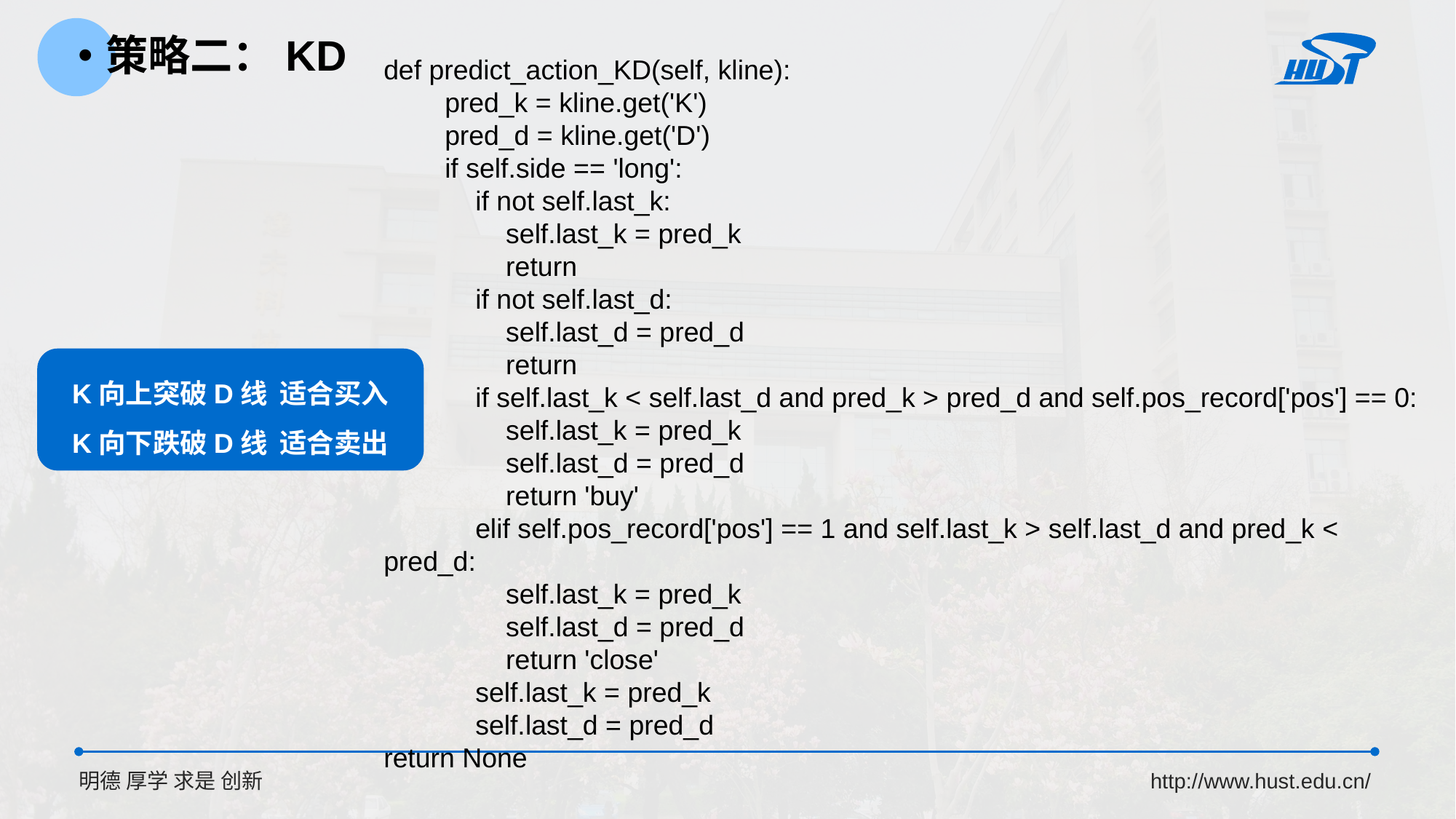

策略二：KD
def predict_action_KD(self, kline):
        pred_k = kline.get('K')
        pred_d = kline.get('D')
        if self.side == 'long':
            if not self.last_k:
                self.last_k = pred_k
                return
            if not self.last_d:
                self.last_d = pred_d
                return
            if self.last_k < self.last_d and pred_k > pred_d and self.pos_record['pos'] == 0:
                self.last_k = pred_k
                self.last_d = pred_d
                return 'buy'
            elif self.pos_record['pos'] == 1 and self.last_k > self.last_d and pred_k < pred_d:
                self.last_k = pred_k
                self.last_d = pred_d
                return 'close'
            self.last_k = pred_k
            self.last_d = pred_d
return None
K向上突破D线  适合买入
K向下跌破D线  适合卖出